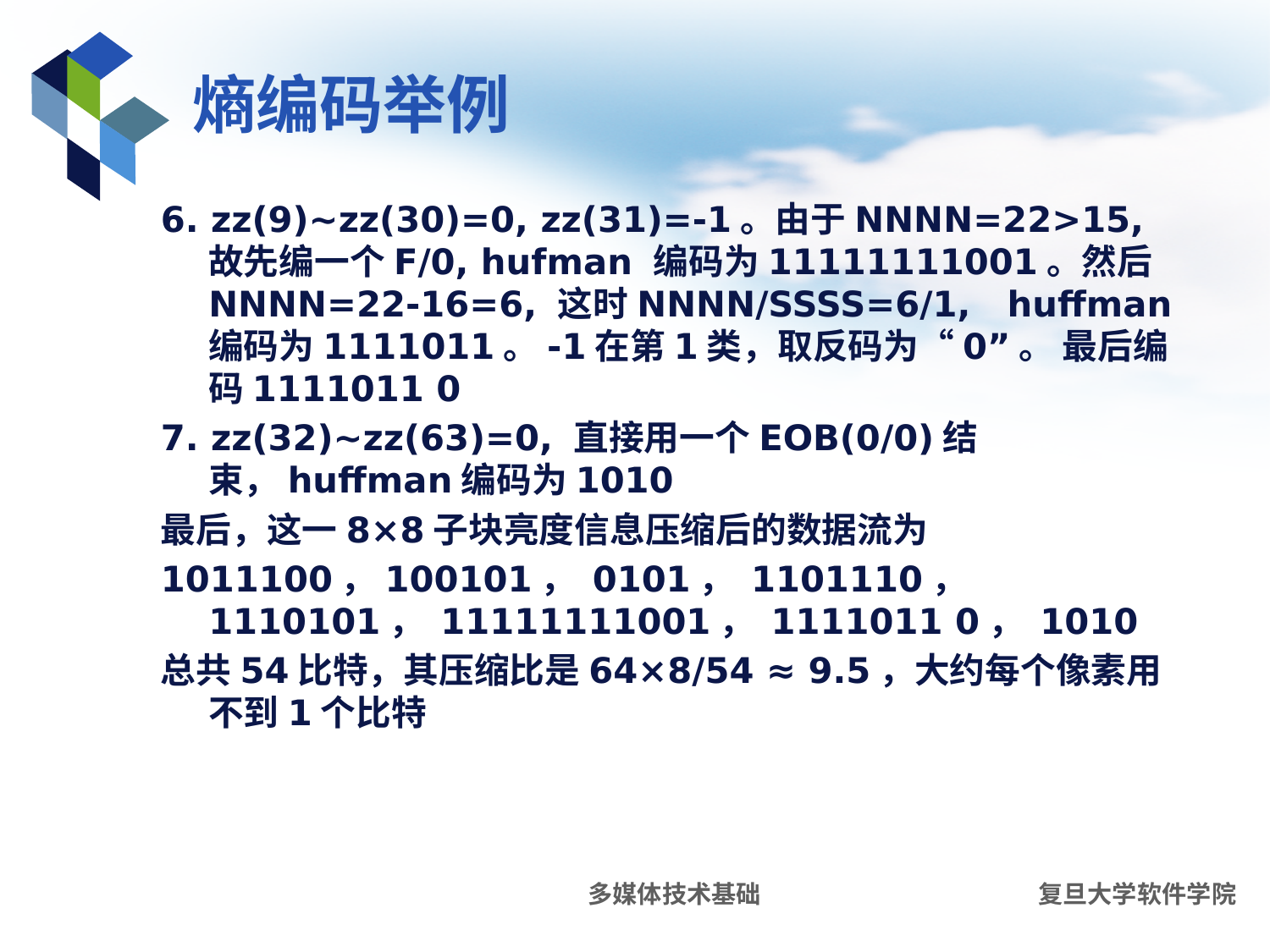

# 熵编码举例
6. zz(9)~zz(30)=0, zz(31)=-1。由于NNNN=22>15, 故先编一个F/0, hufman 编码为11111111001。然后NNNN=22-16=6, 这时NNNN/SSSS=6/1,   huffman编码为1111011。-1在第1类，取反码为“0”。 最后编码1111011 0
7. zz(32)~zz(63)=0, 直接用一个EOB(0/0)结束，huffman编码为1010
最后，这一8×8子块亮度信息压缩后的数据流为
1011100，100101， 0101， 1101110， 1110101， 11111111001， 1111011 0， 1010
总共54比特，其压缩比是64×8/54 ≈ 9.5，大约每个像素用不到1个比特
多媒体技术基础